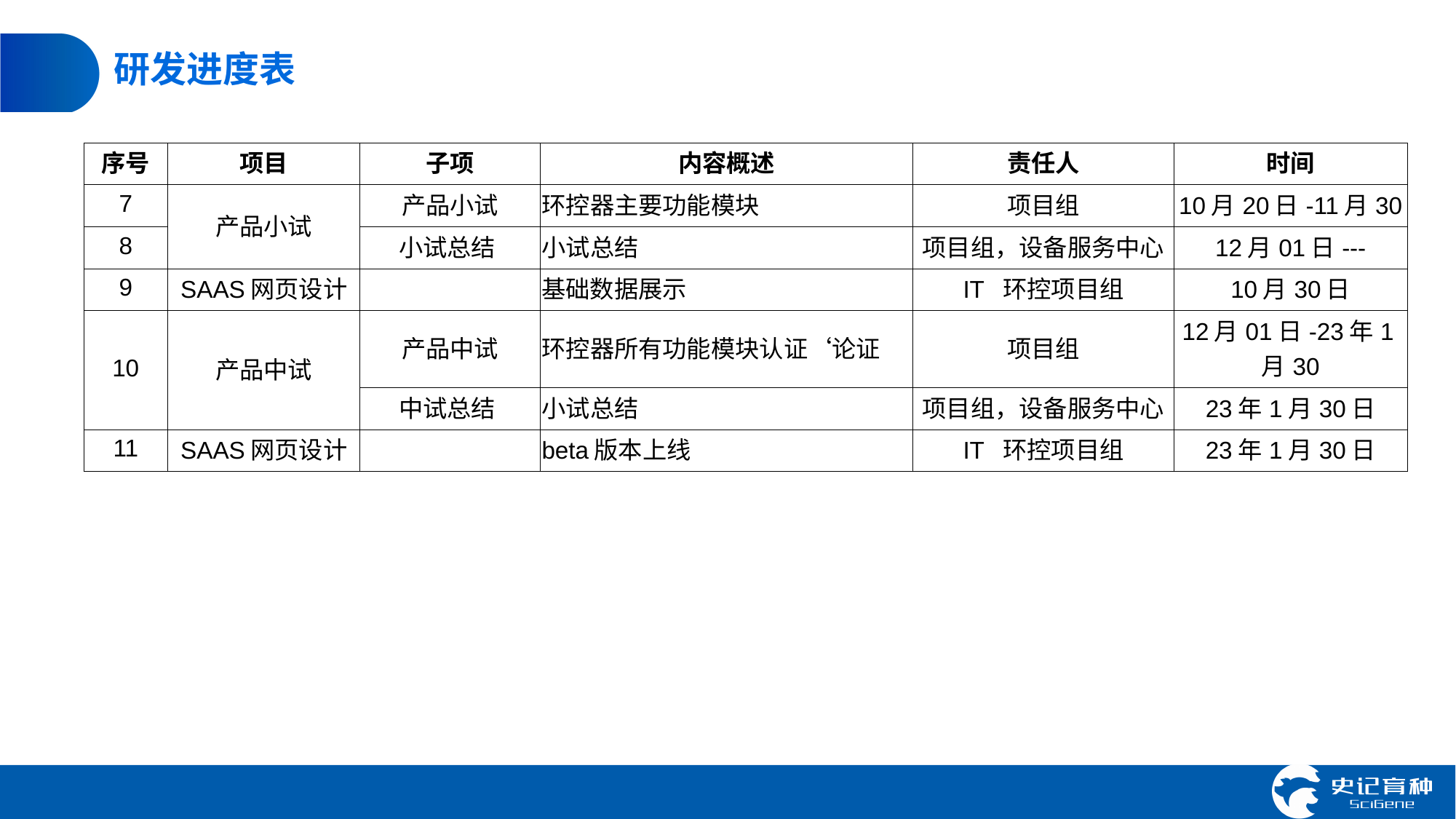

# 研发进度表
| 序号 | 项目 | 子项 | 内容概述 | 责任人 | 时间 |
| --- | --- | --- | --- | --- | --- |
| 7 | 产品小试 | 产品小试 | 环控器主要功能模块 | 项目组 | 10月20日-11月30 |
| 8 |  | 小试总结 | 小试总结 | 项目组，设备服务中心 | 12月01日--- |
| 9 | SAAS网页设计 |  | 基础数据展示 | IT 环控项目组 | 10月30日 |
| 10 | 产品中试 | 产品中试 | 环控器所有功能模块认证‘论证 | 项目组 | 12月01日-23年1月30 |
|  |  | 中试总结 | 小试总结 | 项目组，设备服务中心 | 23年1月30日 |
| 11 | SAAS网页设计 |  | beta版本上线 | IT 环控项目组 | 23年1月30日 |